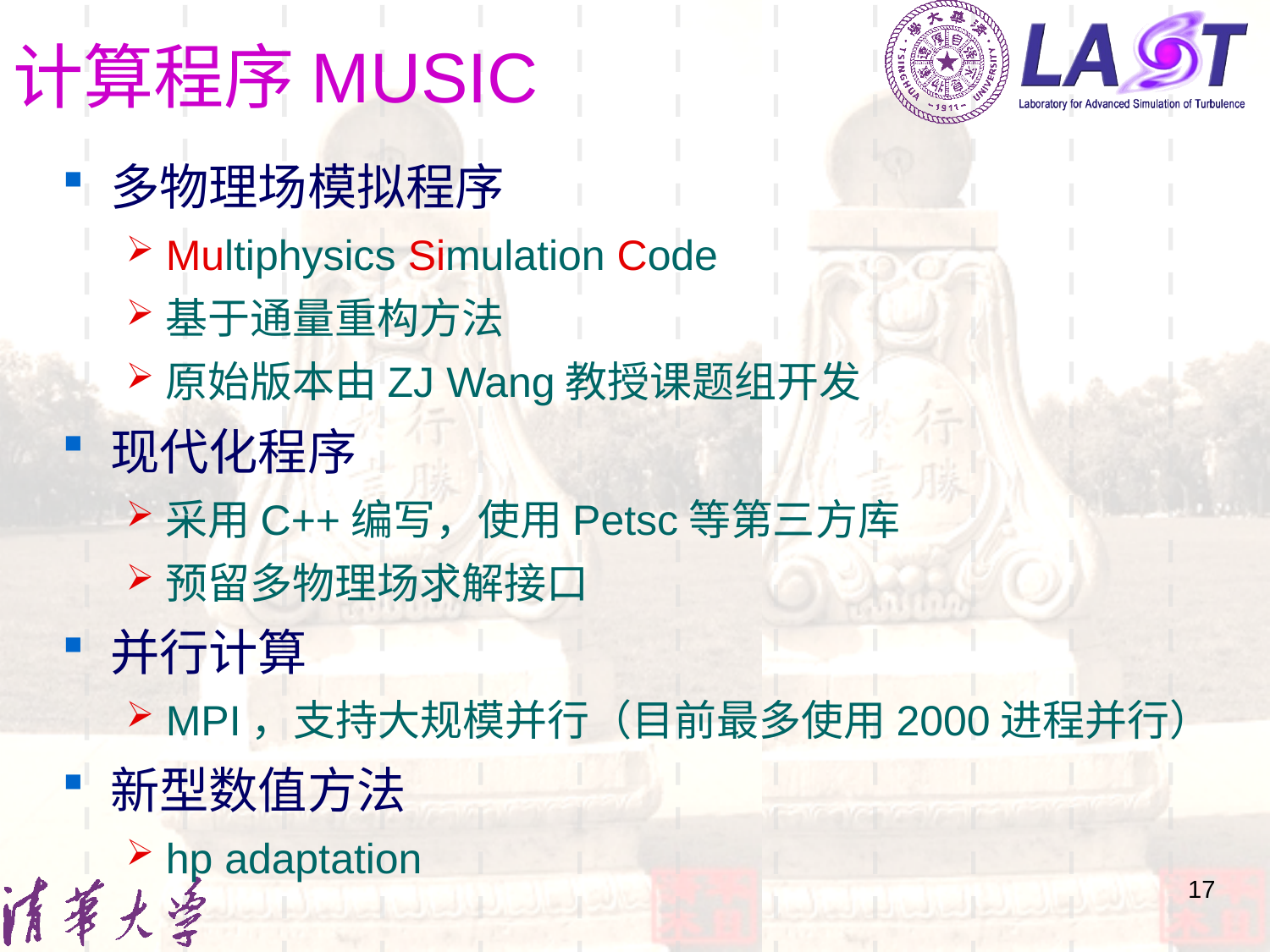

# 计算程序MUSIC
多物理场模拟程序
Multiphysics Simulation Code
基于通量重构方法
原始版本由ZJ Wang教授课题组开发
现代化程序
采用C++编写，使用Petsc等第三方库
预留多物理场求解接口
并行计算
MPI，支持大规模并行（目前最多使用2000进程并行）
新型数值方法
hp adaptation
17